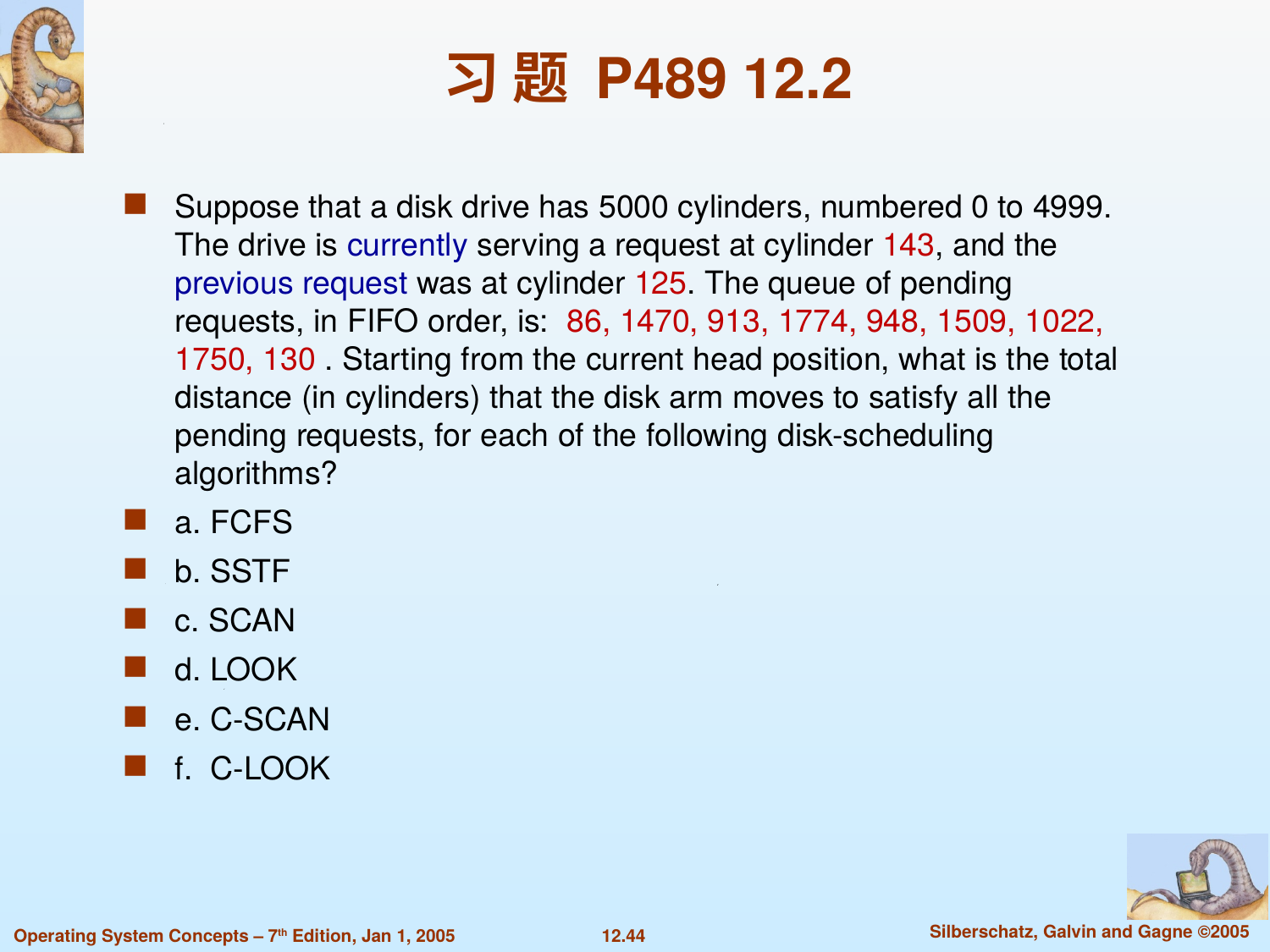

# 习 题 P489 12.2
Suppose that a disk drive has 5000 cylinders, numbered 0 to 4999. The drive is currently serving a request at cylinder 143, and the previous request was at cylinder 125. The queue of pending requests, in FIFO order, is:  86, 1470, 913, 1774, 948, 1509, 1022, 1750, 130 . Starting from the current head position, what is the total distance (in cylinders) that the disk arm moves to satisfy all the pending requests, for each of the following disk-scheduling algorithms?
a. FCFS
b. SSTF
c. SCAN
d. LOOK
e. C-SCAN
f.  C-LOOK